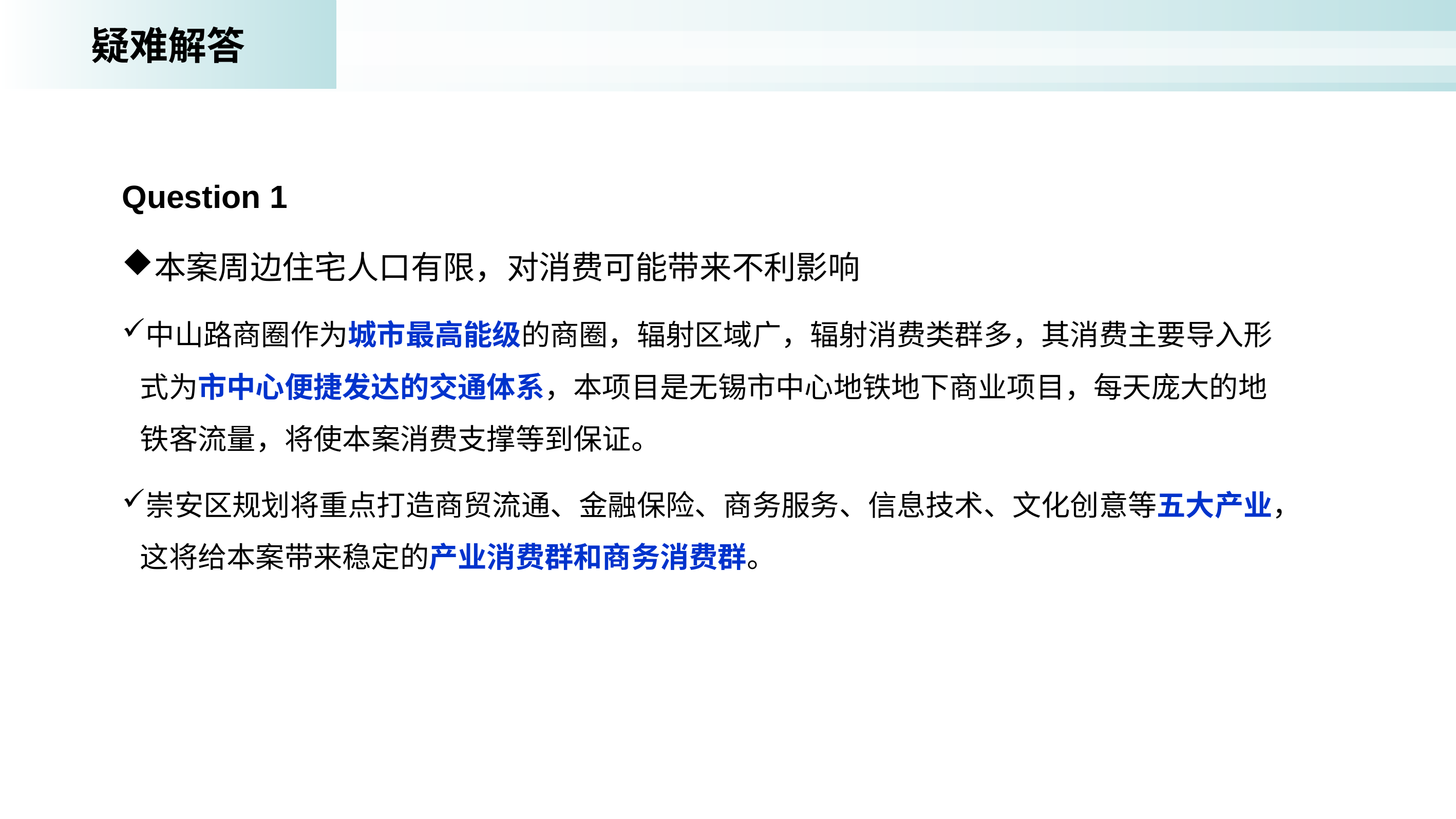

疑难解答
Question 1
本案周边住宅人口有限，对消费可能带来不利影响
中山路商圈作为城市最高能级的商圈，辐射区域广，辐射消费类群多，其消费主要导入形式为市中心便捷发达的交通体系，本项目是无锡市中心地铁地下商业项目，每天庞大的地铁客流量，将使本案消费支撑等到保证。
崇安区规划将重点打造商贸流通、金融保险、商务服务、信息技术、文化创意等五大产业，这将给本案带来稳定的产业消费群和商务消费群。